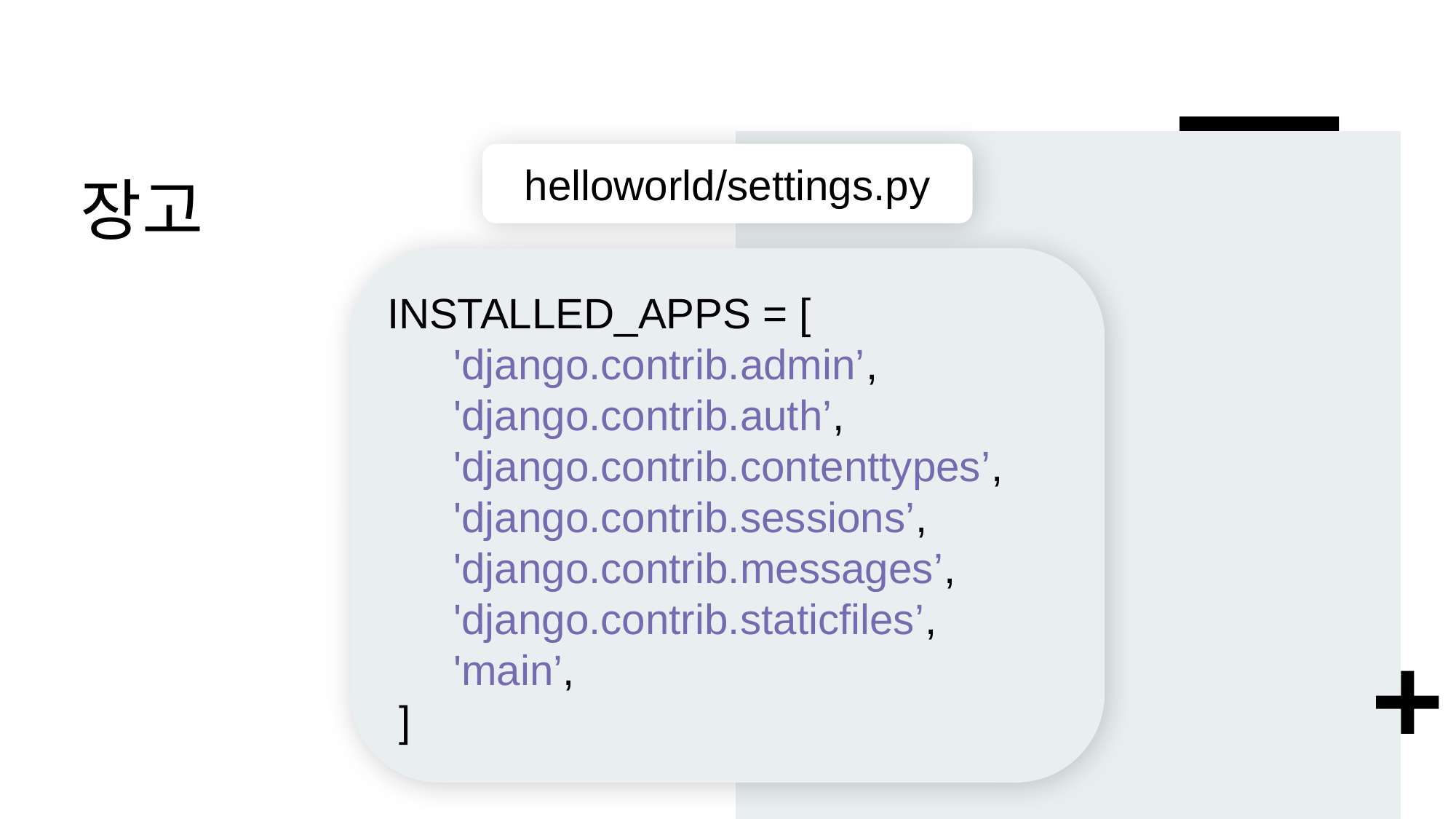

# 장고
helloworld/settings.py
INSTALLED_APPS = [
 'django.contrib.admin’,
 'django.contrib.auth’,
 'django.contrib.contenttypes’,
 'django.contrib.sessions’,
 'django.contrib.messages’,
 'django.contrib.staticfiles’,
 'main’,
 ]